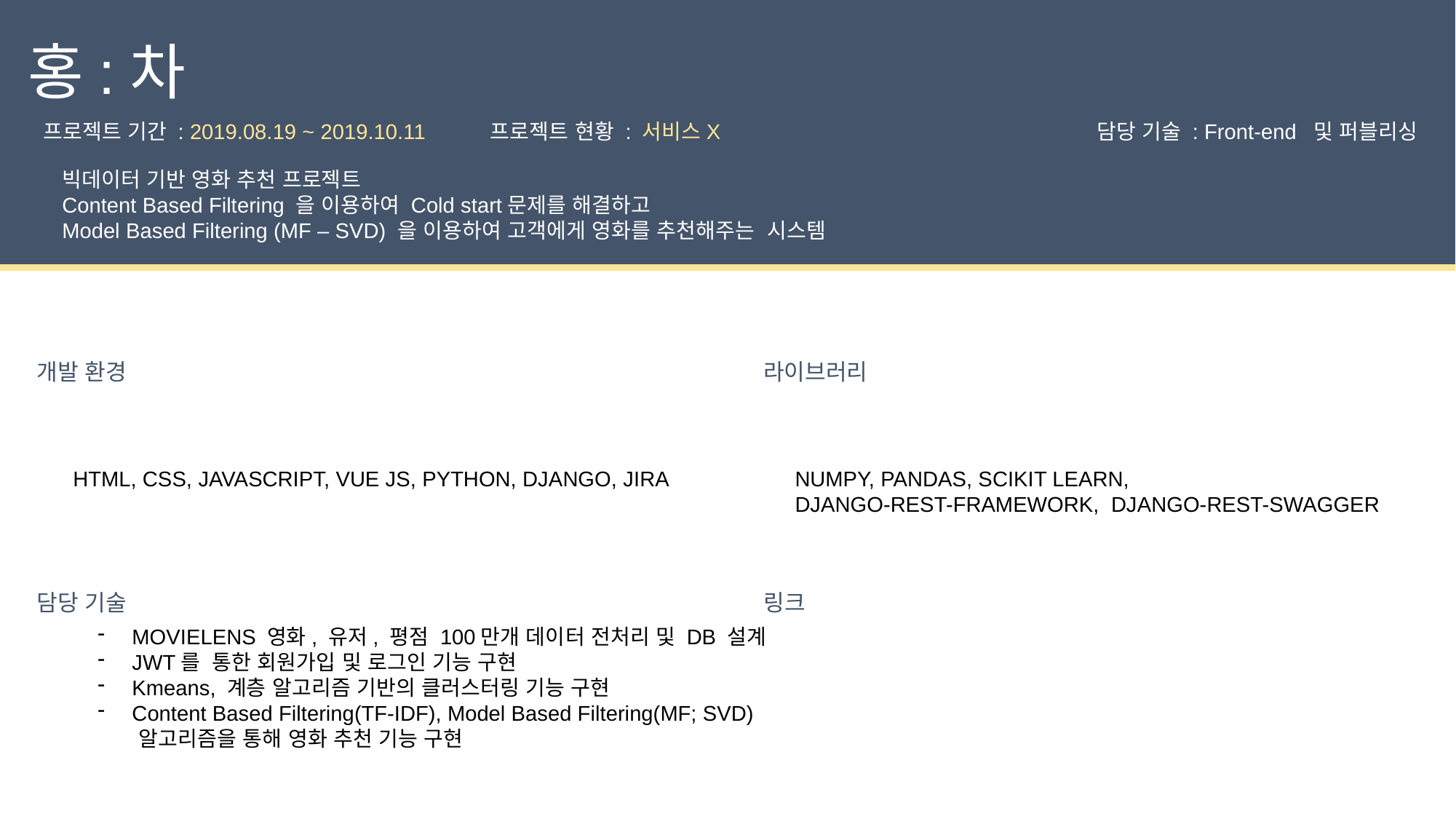

홍:차
프로젝트 현황 : 서비스X
담당 기술 : Front-end  및 퍼블리싱
프로젝트 기간 : 2019.08.19 ~ 2019.10.11
빅데이터 기반 영화 추천 프로젝트
Content Based Filtering 을 이용하여 Cold start문제를 해결하고
Model Based Filtering (MF – SVD) 을 이용하여 고객에게 영화를 추천해주는  시스템
라이브러리
개발 환경
NUMPY, PANDAS, SCIKIT LEARN,
DJANGO-REST-FRAMEWORK,  DJANGO-REST-SWAGGER
HTML, CSS, JAVASCRIPT, VUE JS, PYTHON, DJANGO, JIRA
링크
담당 기술
MOVIELENS 영화, 유저, 평점 100만개 데이터 전처리 및 DB 설계
JWT를  통한 회원가입 및 로그인 기능 구현
Kmeans, 계층 알고리즘 기반의 클러스터링 기능 구현
Content Based Filtering(TF-IDF), Model Based Filtering(MF; SVD)
      알고리즘을 통해 영화 추천 기능 구현